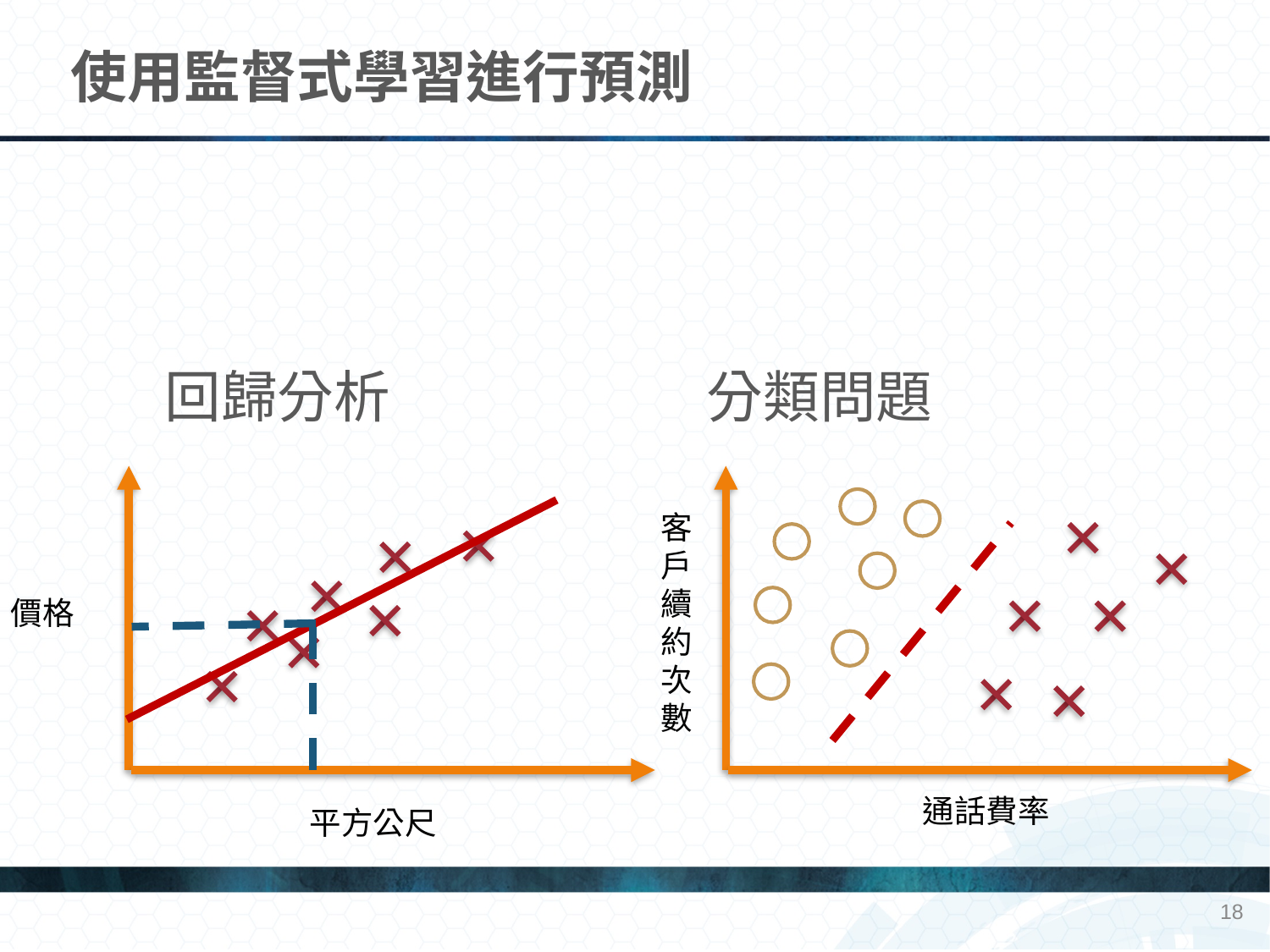

# 使用監督式學習進行預測

                              回歸分析                         分類問題

客
戶
續
約
次
數

價格

通話費率
平方公尺
18